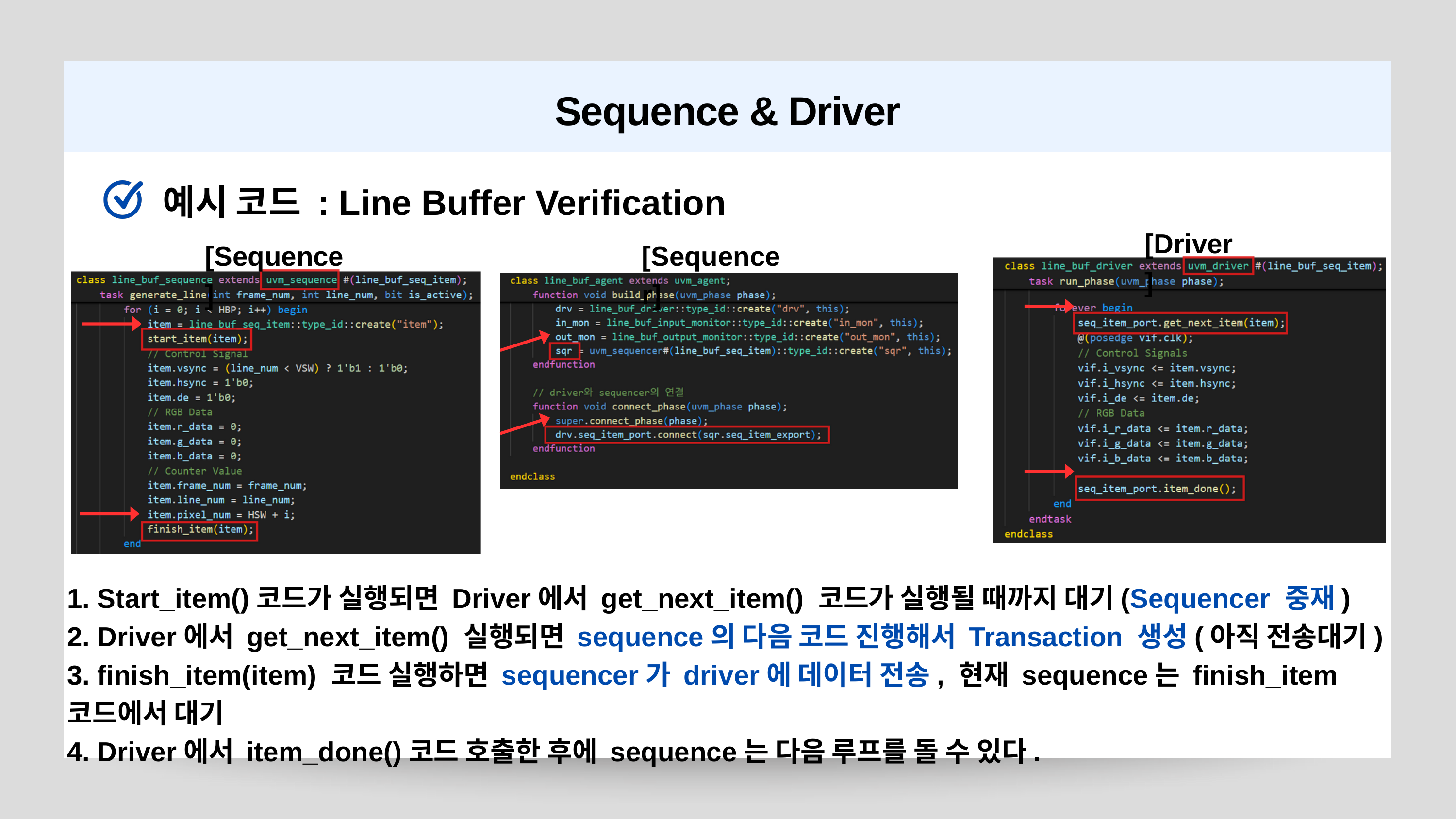

Sequence & Driver
예시 코드 : Line Buffer Verification

[Driver]
[Sequence]
[Sequencer]

1. Start_item()코드가 실행되면 Driver에서 get_next_item() 코드가 실행될 때까지 대기(Sequencer 중재)
2. Driver에서 get_next_item() 실행되면 sequence의 다음 코드 진행해서 Transaction 생성(아직 전송대기)
3. finish_item(item) 코드 실행하면 sequencer가 driver에 데이터 전송, 현재 sequence는 finish_item코드에서 대기
4. Driver에서 item_done()코드 호출한 후에 sequence는 다음 루프를 돌 수 있다.